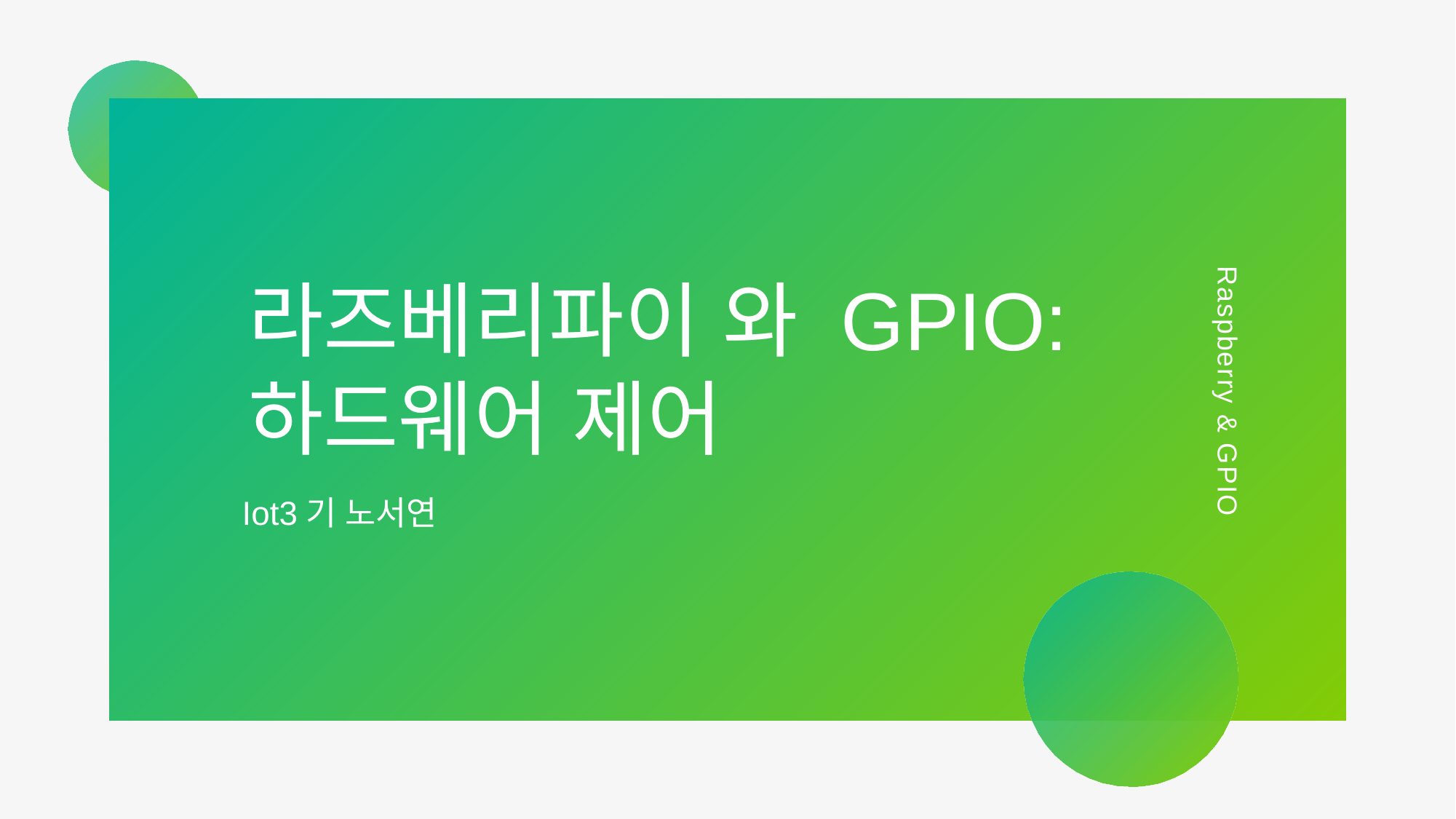

Raspberry & GPIO
라즈베리파이 와 GPIO:
하드웨어 제어
Iot3기 노서연